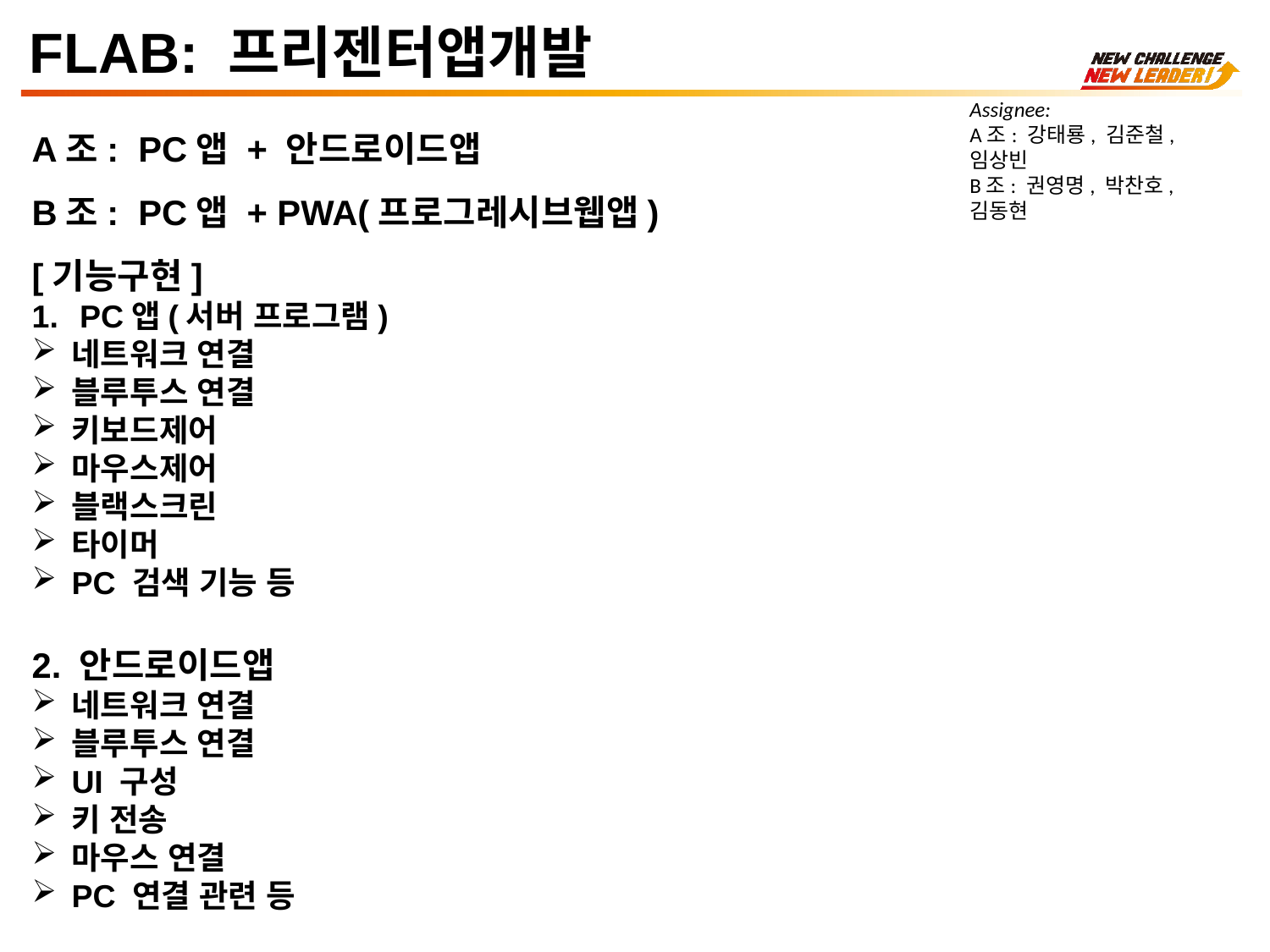

FLAB: 프리젠터앱개발
Assignee:
A조: 강태룡, 김준철, 임상빈
B조: 권영명, 박찬호, 김동현
A조:  PC앱 + 안드로이드앱
B조:  PC앱 + PWA(프로그레시브웹앱)
[기능구현]
PC앱(서버 프로그램)
네트워크 연결
블루투스 연결
키보드제어
마우스제어
블랙스크린
타이머
PC 검색 기능 등

2. 안드로이드앱
네트워크 연결
블루투스 연결
UI 구성
키 전송
마우스 연결
PC 연결 관련 등